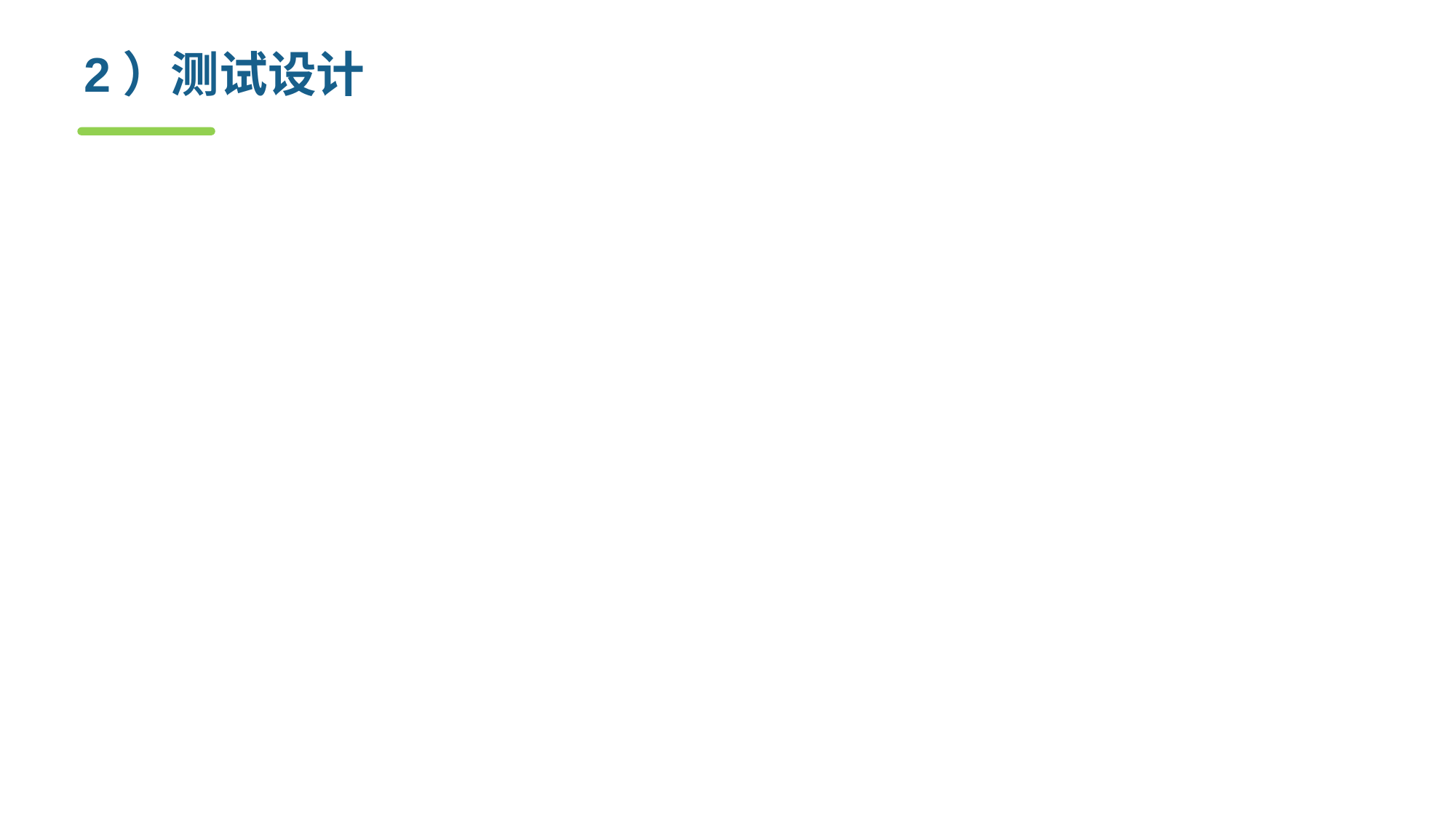

# 2）测试设计
任务：设计测试用例
测试用例（test case）是按一定顺序执行的与测试目标相关的一系列测试。其主要内容包括：
前置条件  (Pre-conditions)  Optional
测试输入  (Test input)
观察点    (Observation Points) Optional
控制点    (Control Points) Optional
期望结果  (Expected Results)
后置条件  (Post-conditions) Optional
99